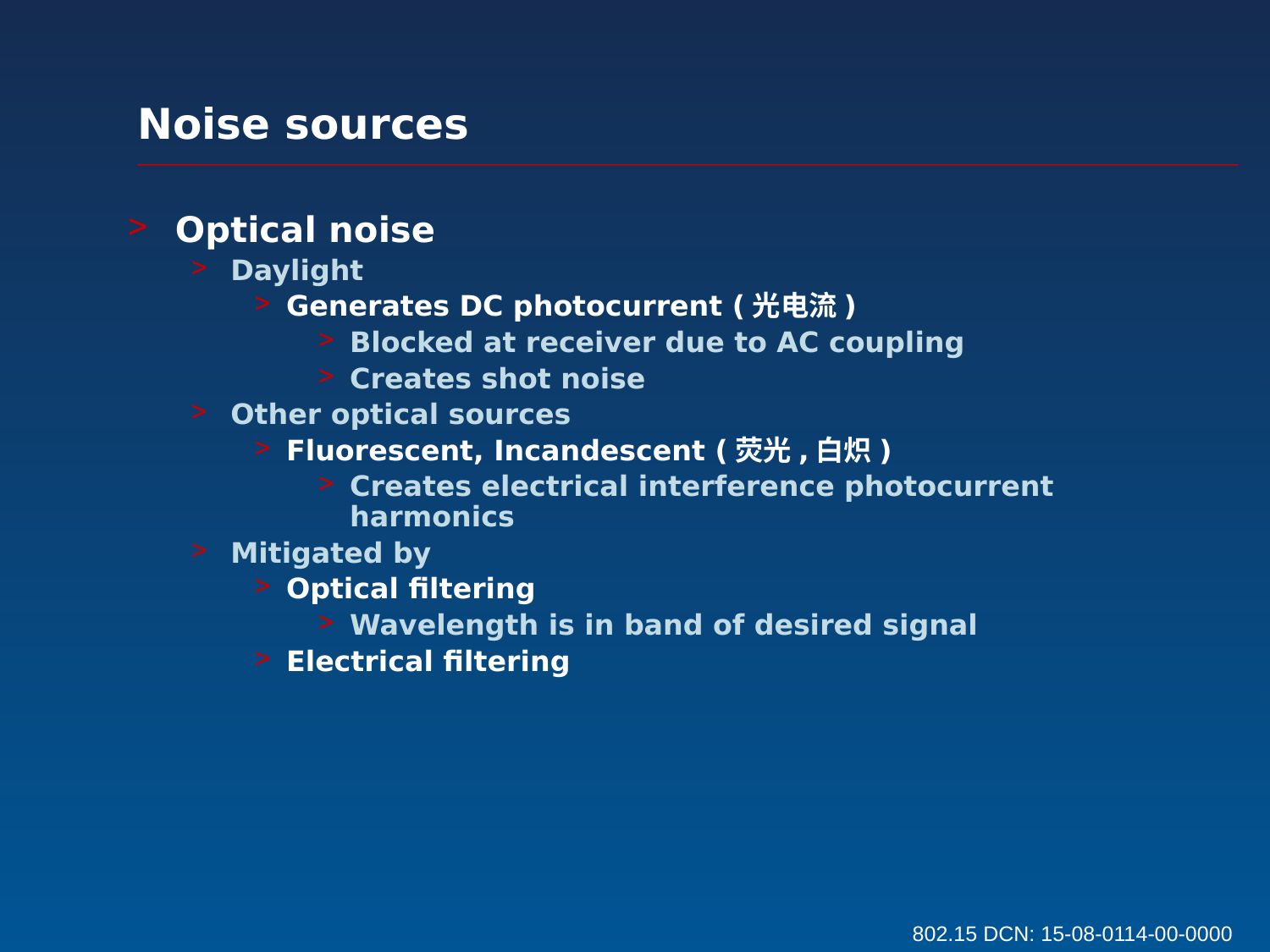

Noise sources
Optical noise
Daylight
Generates DC photocurrent (光电流)
Blocked at receiver due to AC coupling
Creates shot noise
Other optical sources
Fluorescent, Incandescent (荧光,白炽)
Creates electrical interference photocurrent harmonics
Mitigated by
Optical filtering
Wavelength is in band of desired signal
Electrical filtering